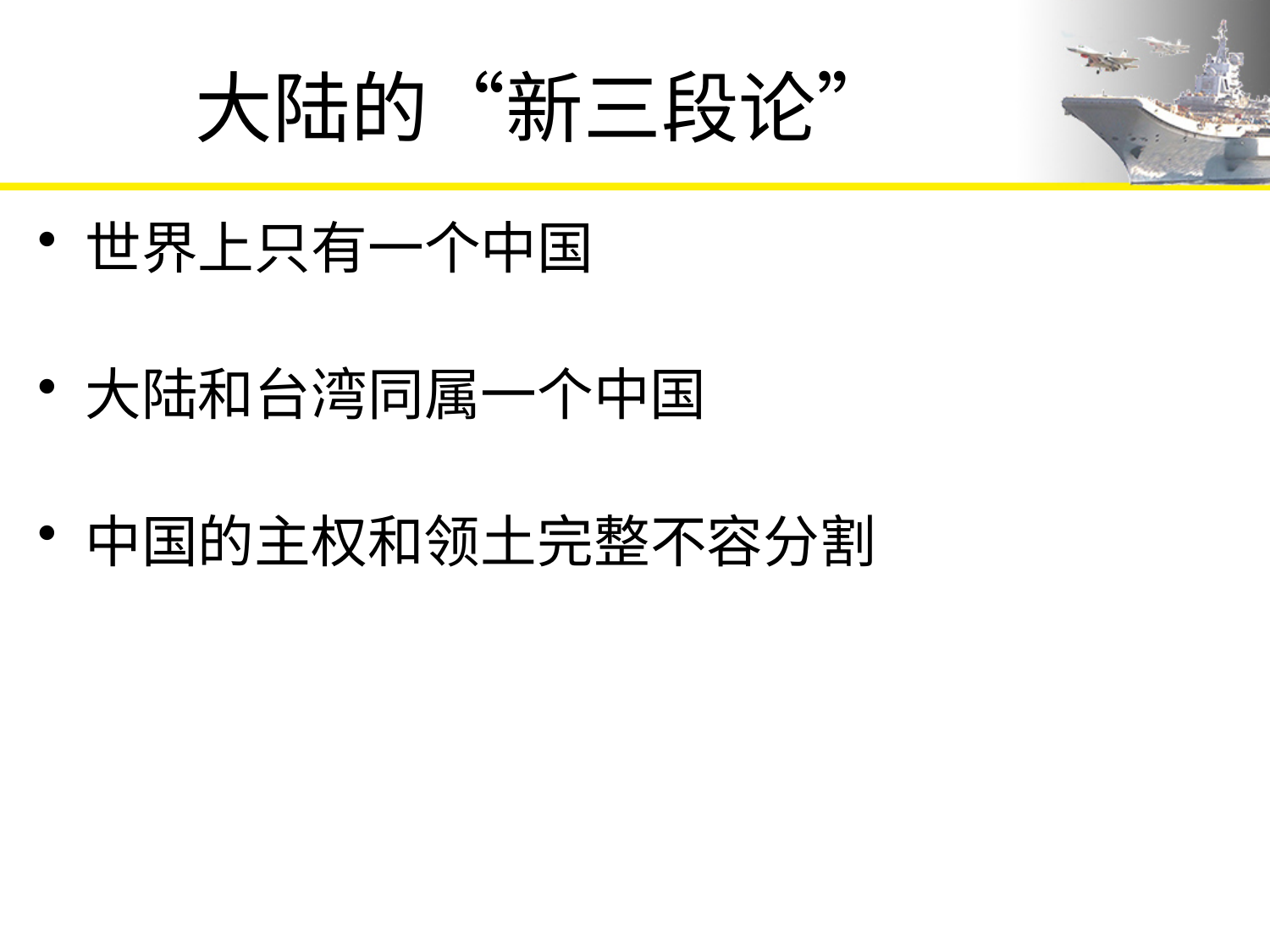

# 大陆的“新三段论”
世界上只有一个中国
大陆和台湾同属一个中国
中国的主权和领土完整不容分割